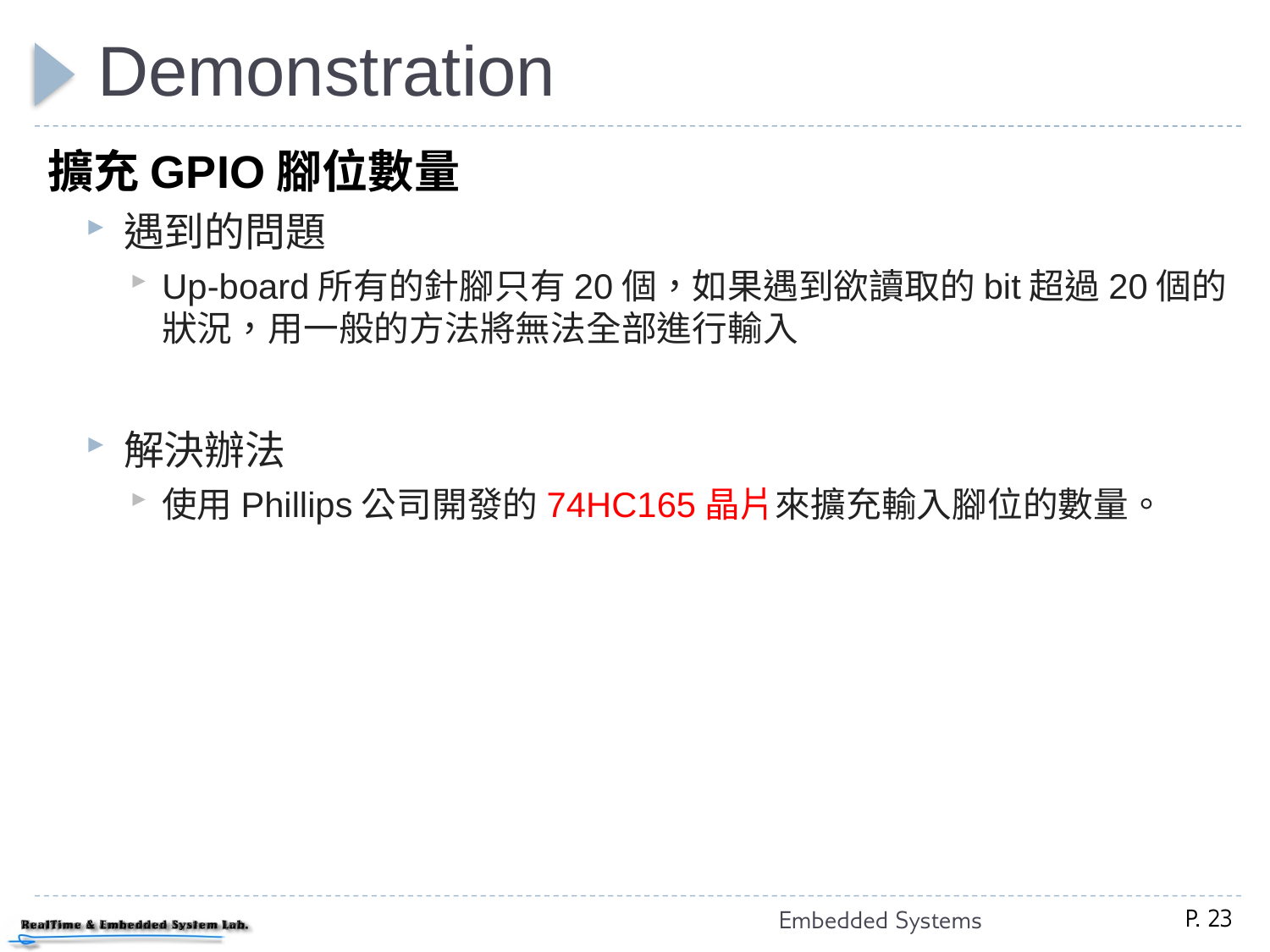

# Demonstration
擴充GPIO腳位數量
遇到的問題
Up-board所有的針腳只有20個，如果遇到欲讀取的bit超過20個的狀況，用一般的方法將無法全部進行輸入

解決辦法
使用Phillips公司開發的74HC165晶片來擴充輸入腳位的數量。

Embedded Systems